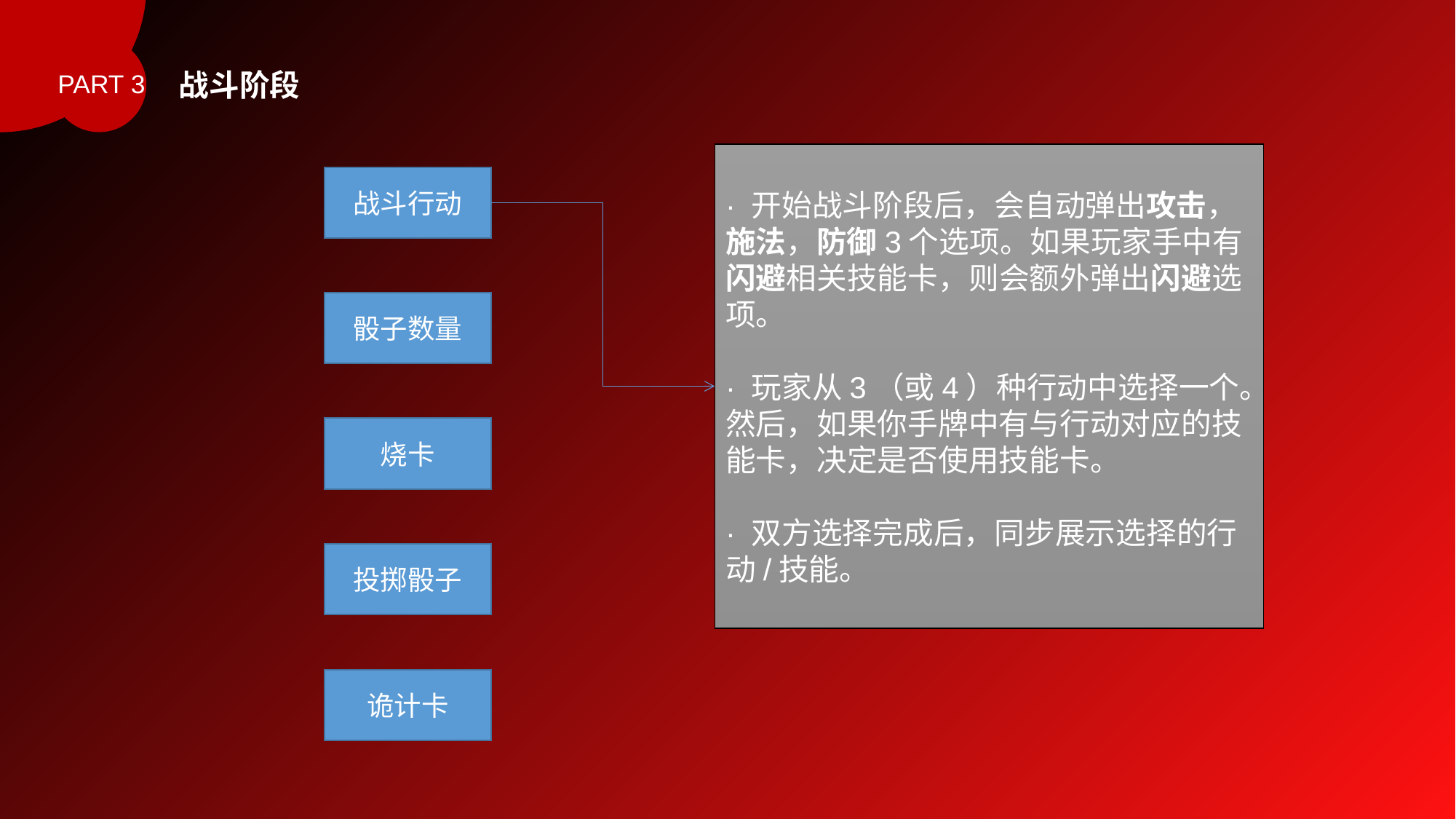

战斗阶段
PART 3

· 开始战斗阶段后，会自动弹出攻击，施法，防御3个选项。如果玩家手中有闪避相关技能卡，则会额外弹出闪避选项。

· 玩家从3（或4）种行动中选择一个。
然后，如果你手牌中有与行动对应的技能卡，决定是否使用技能卡。

· 双方选择完成后，同步展示选择的行动/技能。

战斗行动
骰子数量
烧卡
投掷骰子
诡计卡